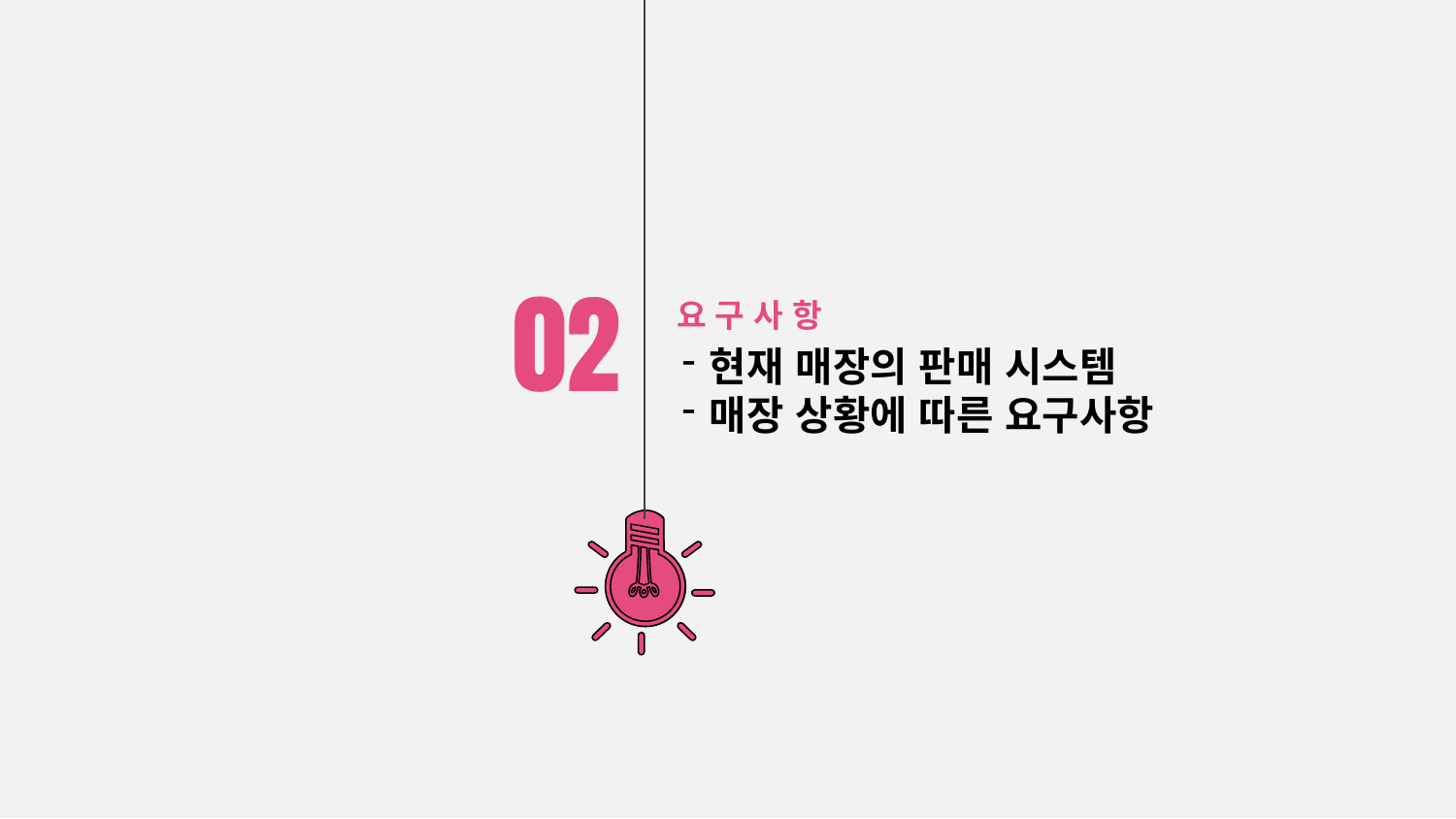

02
요 구 사 항
현재 매장의 판매 시스템
매장 상황에 따른 요구사항